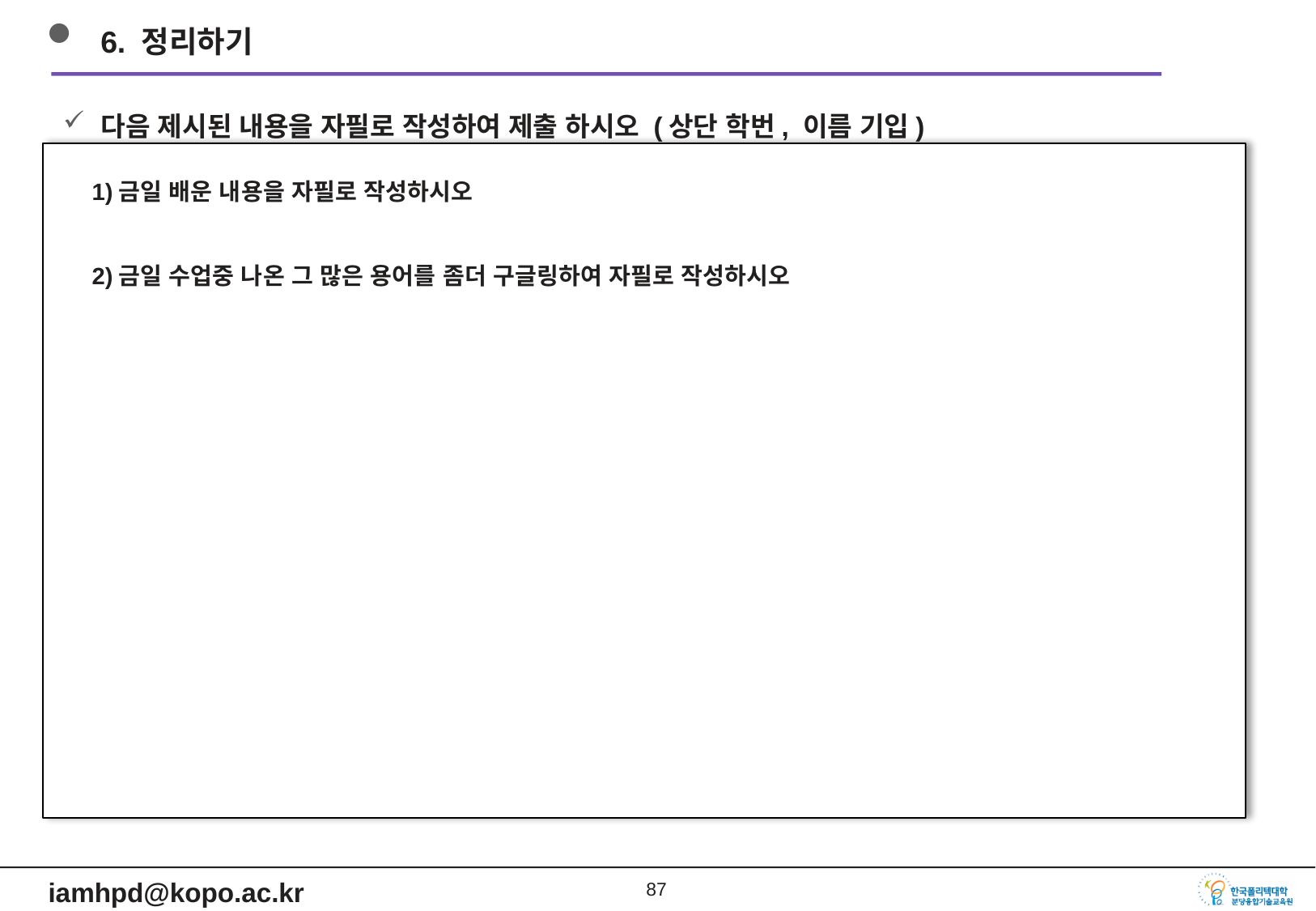

6. 정리하기
다음 제시된 내용을 자필로 작성하여 제출 하시오 (상단 학번, 이름 기입)

1)금일 배운 내용을 자필로 작성하시오

2)금일 수업중 나온 그 많은 용어를 좀더 구글링하여 자필로 작성하시오
87